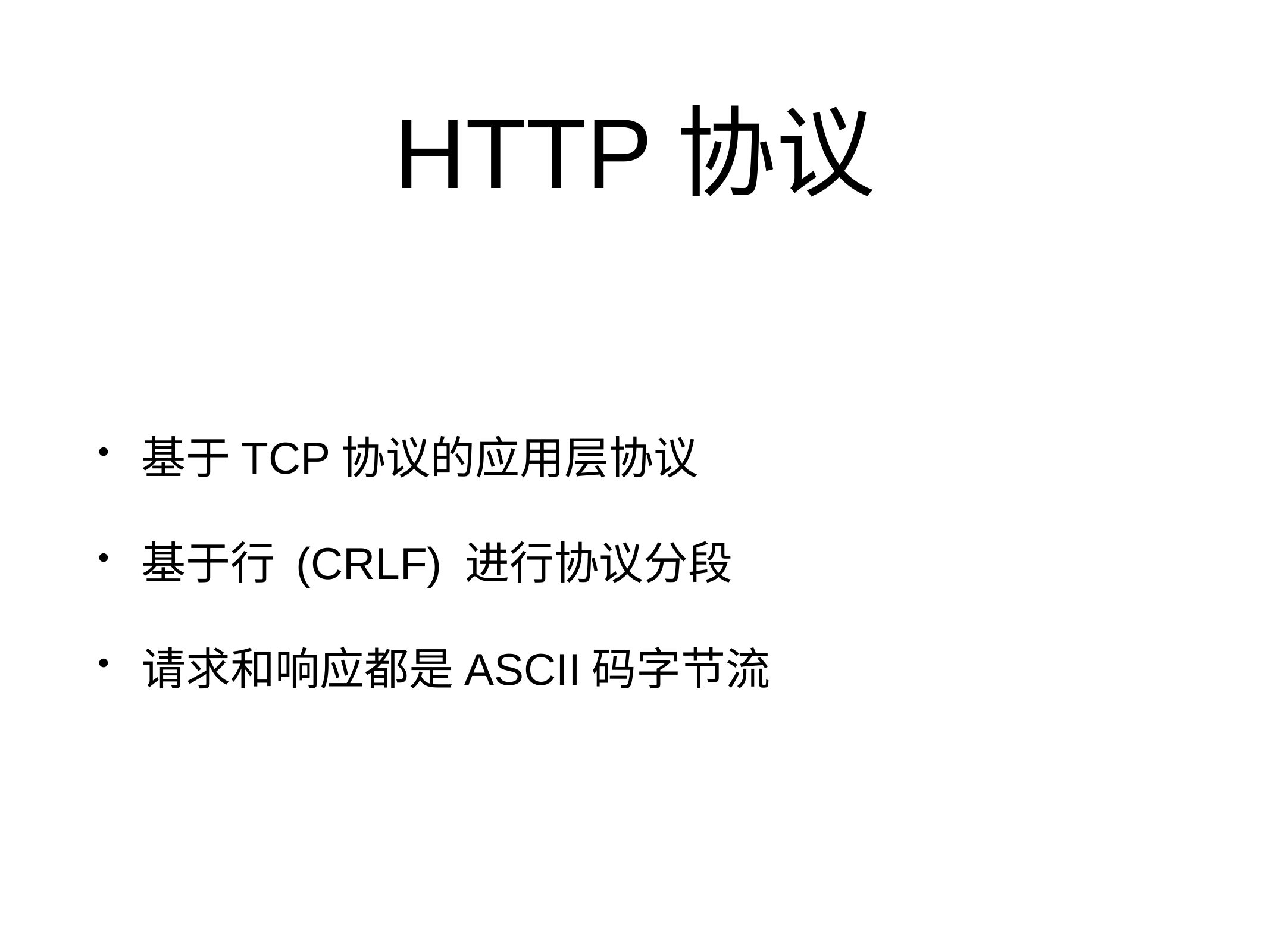

# HTTP协议
基于TCP协议的应用层协议
基于行 (CRLF) 进行协议分段
请求和响应都是ASCII码字节流